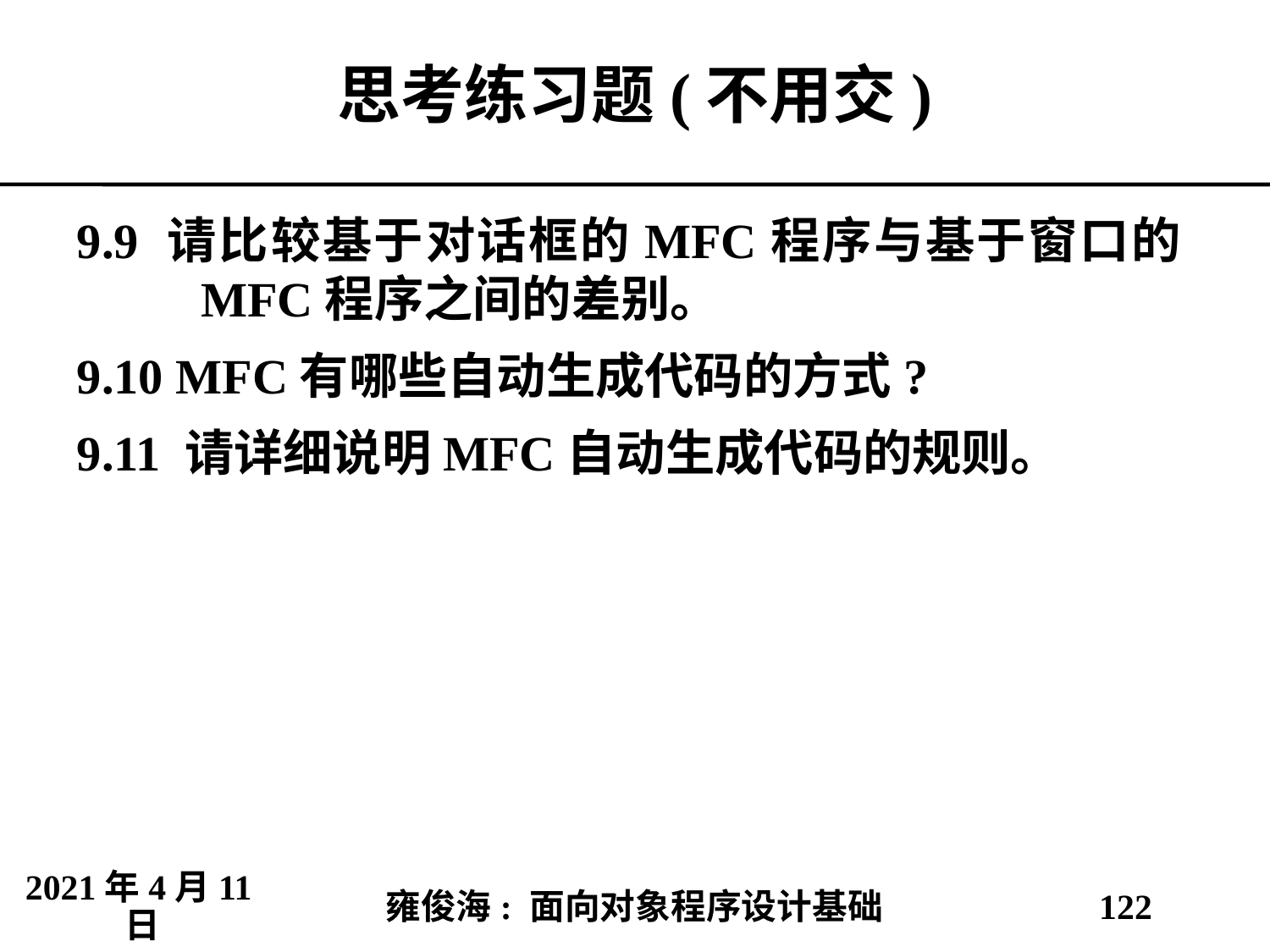

# 思考练习题(不用交)

9.9 请比较基于对话框的MFC程序与基于窗口的MFC程序之间的差别。
9.10 MFC有哪些自动生成代码的方式?
9.11 请详细说明MFC自动生成代码的规则。
2021年4月11日
雍俊海: 面向对象程序设计基础
122